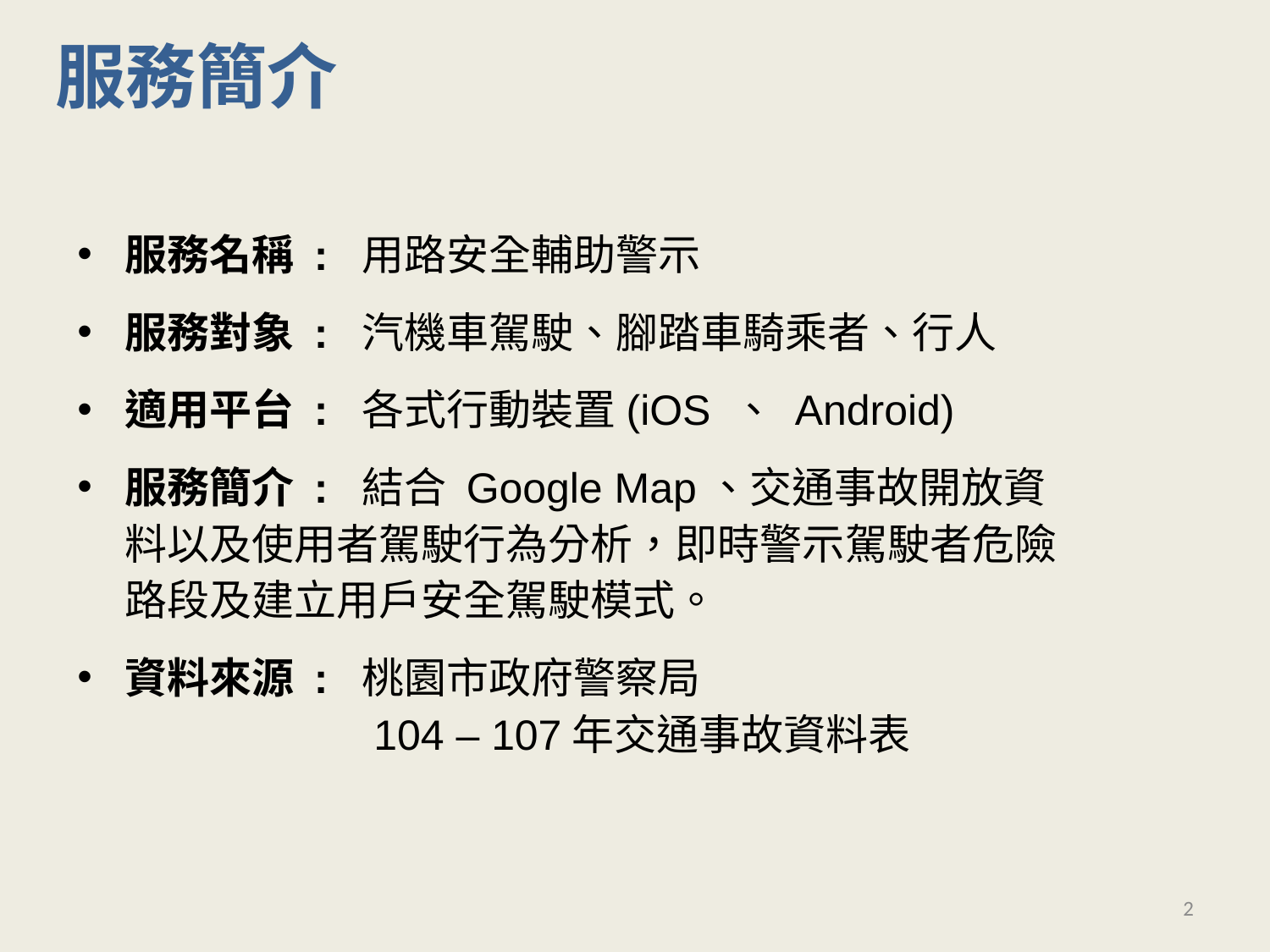

服務簡介
服務名稱 :  用路安全輔助警示
服務對象 :  汽機車駕駛、腳踏車騎乘者、行人
適用平台 :  各式行動裝置(iOS 、 Android)
服務簡介 :  結合 Google Map、交通事故開放資料以及使用者駕駛行為分析，即時警示駕駛者危險路段及建立用戶安全駕駛模式。
資料來源 :  桃園市政府警察局
                         104 – 107年交通事故資料表

2